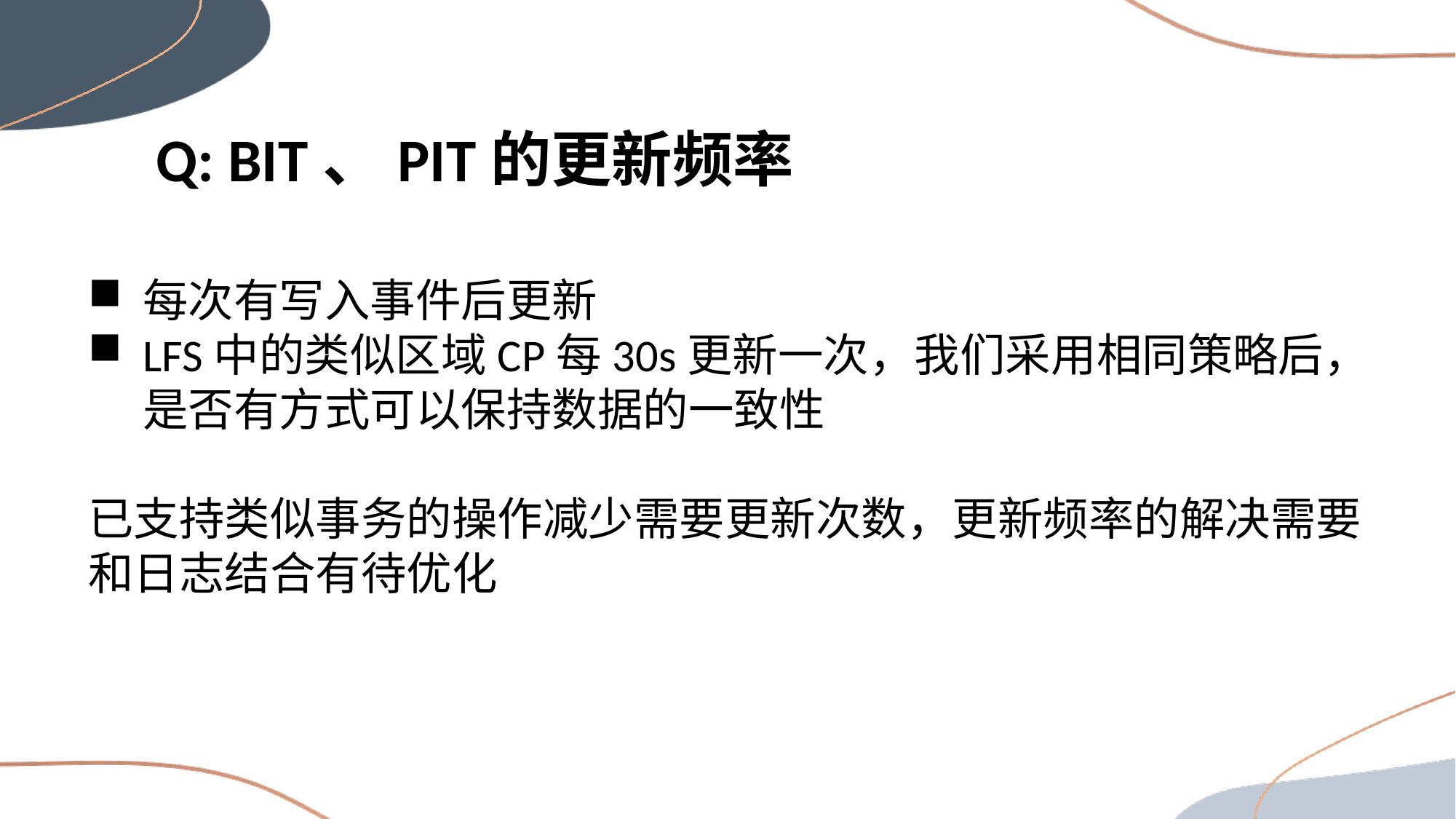

Q: BIT、PIT的更新频率
每次有写入事件后更新
LFS中的类似区域CP每30s更新一次，我们采用相同策略后，是否有方式可以保持数据的一致性

已支持类似事务的操作减少需要更新次数，更新频率的解决需要和日志结合有待优化